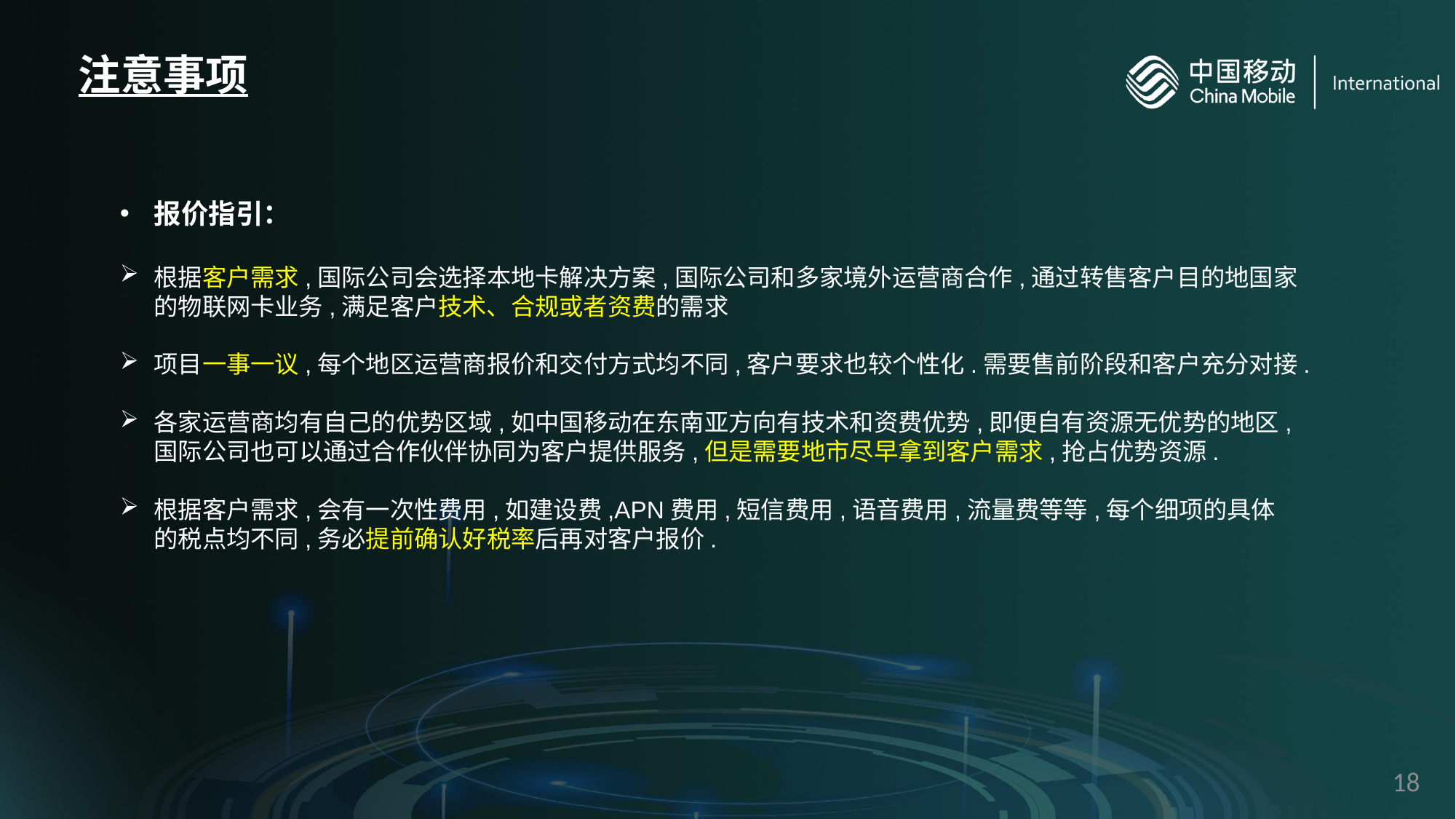

# 注意事项
报价指引：

根据客户需求,国际公司会选择本地卡解决方案,国际公司和多家境外运营商合作,通过转售客户目的地国家的物联网卡业务,满足客户技术、合规或者资费的需求

项目一事一议,每个地区运营商报价和交付方式均不同,客户要求也较个性化.需要售前阶段和客户充分对接.

各家运营商均有自己的优势区域,如中国移动在东南亚方向有技术和资费优势,即便自有资源无优势的地区,国际公司也可以通过合作伙伴协同为客户提供服务,但是需要地市尽早拿到客户需求,抢占优势资源.

根据客户需求,会有一次性费用,如建设费,APN费用,短信费用,语音费用,流量费等等,每个细项的具体的税点均不同,务必提前确认好税率后再对客户报价.

18